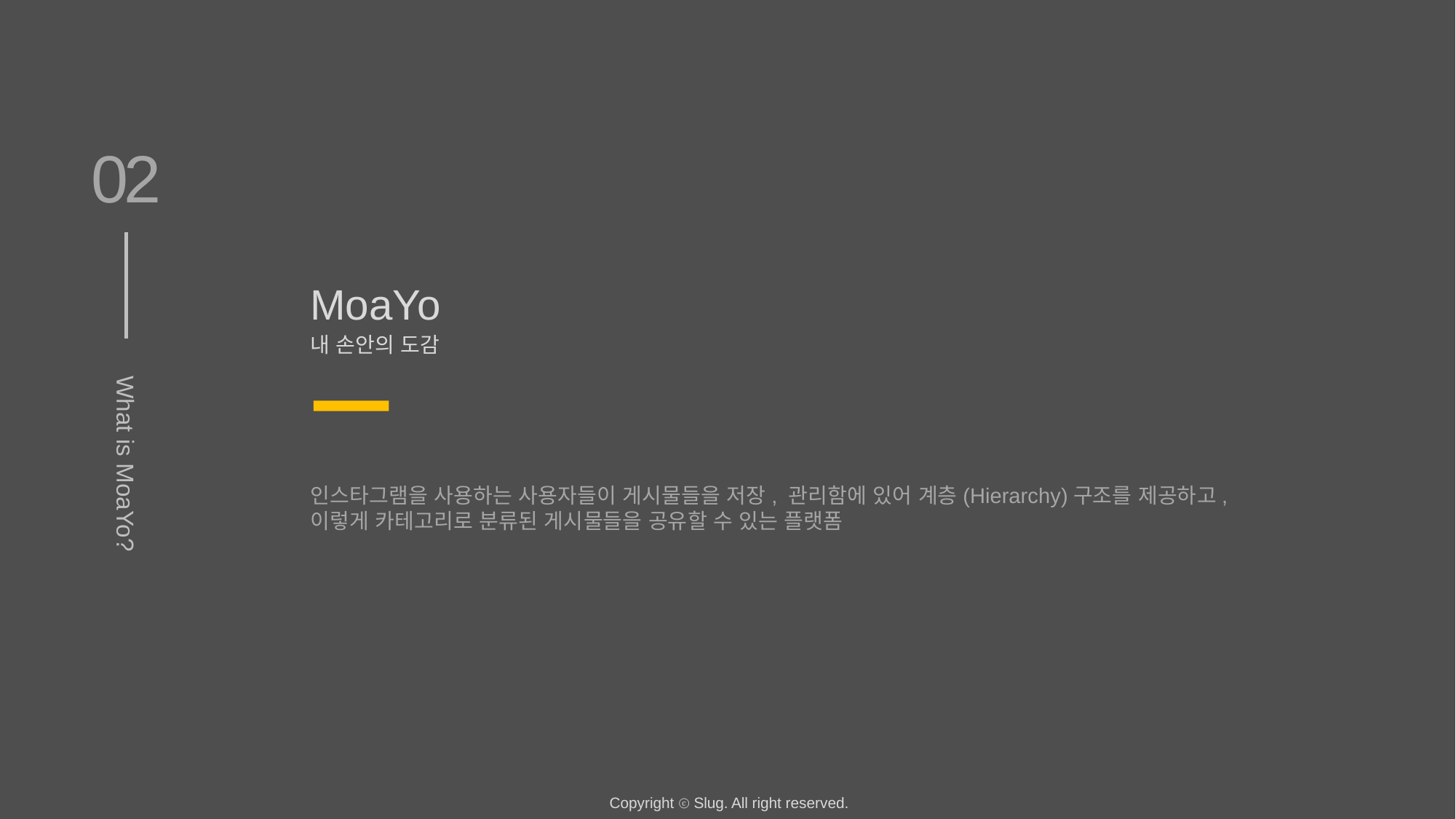

02
What is MoaYo?
MoaYo
내 손안의 도감

인스타그램을 사용하는 사용자들이 게시물들을 저장, 관리함에 있어 계층(Hierarchy)구조를 제공하고, 이렇게 카테고리로 분류된 게시물들을 공유할 수 있는 플랫폼
Copyright ⓒ Slug. All right reserved.